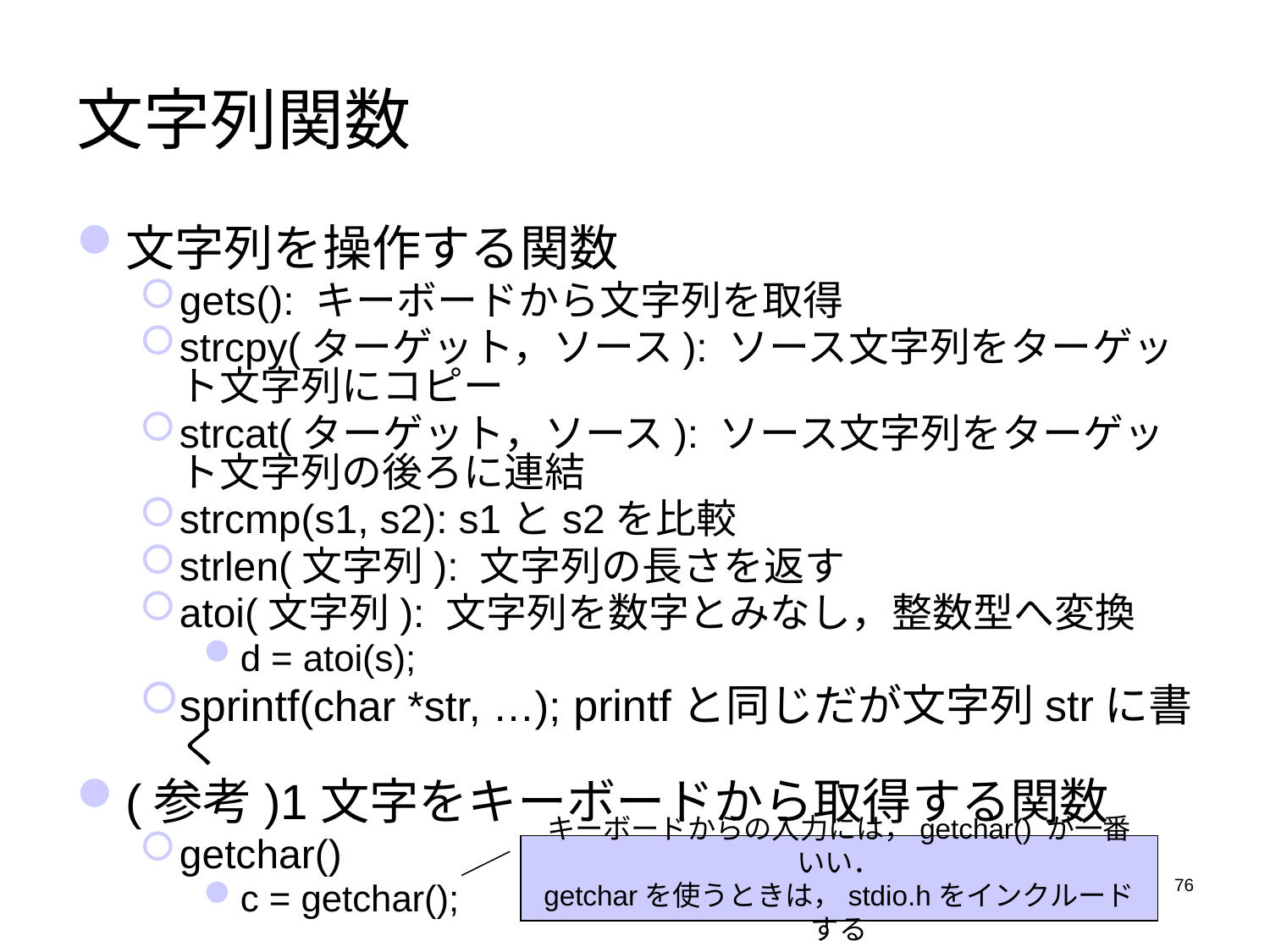

# 文字列関数
文字列を操作する関数
gets(): キーボードから文字列を取得
strcpy(ターゲット，ソース): ソース文字列をターゲット文字列にコピー
strcat(ターゲット，ソース): ソース文字列をターゲット文字列の後ろに連結
strcmp(s1, s2): s1とs2を比較
strlen(文字列): 文字列の長さを返す
atoi(文字列): 文字列を数字とみなし，整数型へ変換
d = atoi(s);
sprintf(char *str, …); printfと同じだが文字列strに書く
(参考)1文字をキーボードから取得する関数
getchar()
c = getchar();
キーボードからの入力には，getchar() が一番いい．
getcharを使うときは，stdio.hをインクルードする
76